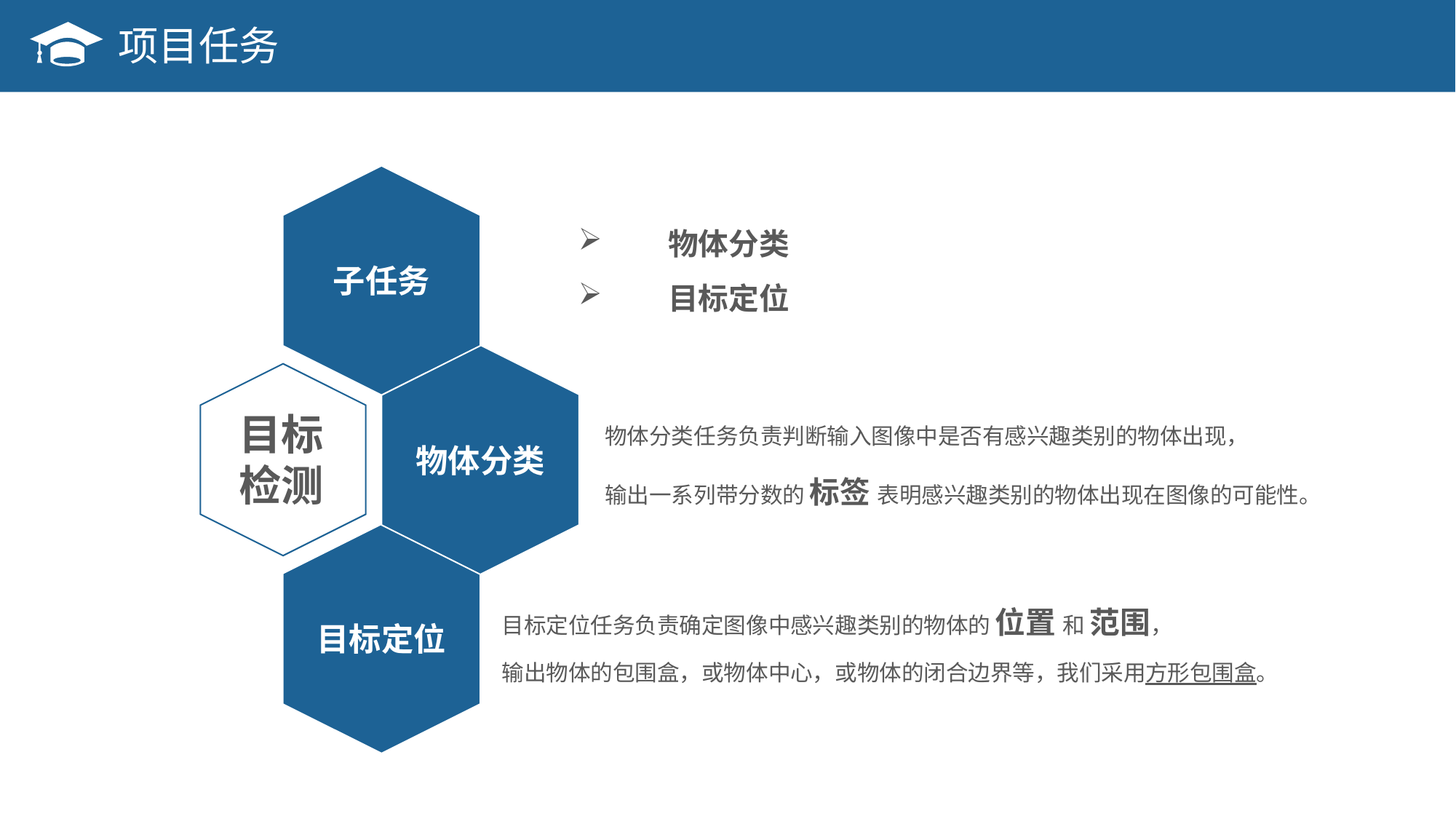

项目任务

子任务
      物体分类
      目标定位

物体分类

目标
检测
物体分类任务负责判断输入图像中是否有感兴趣类别的物体出现，
输出一系列带分数的 标签 表明感兴趣类别的物体出现在图像的可能性。

目标定位
目标定位任务负责确定图像中感兴趣类别的物体的 位置 和 范围，
输出物体的包围盒，或物体中心，或物体的闭合边界等，我们采用方形包围盒。